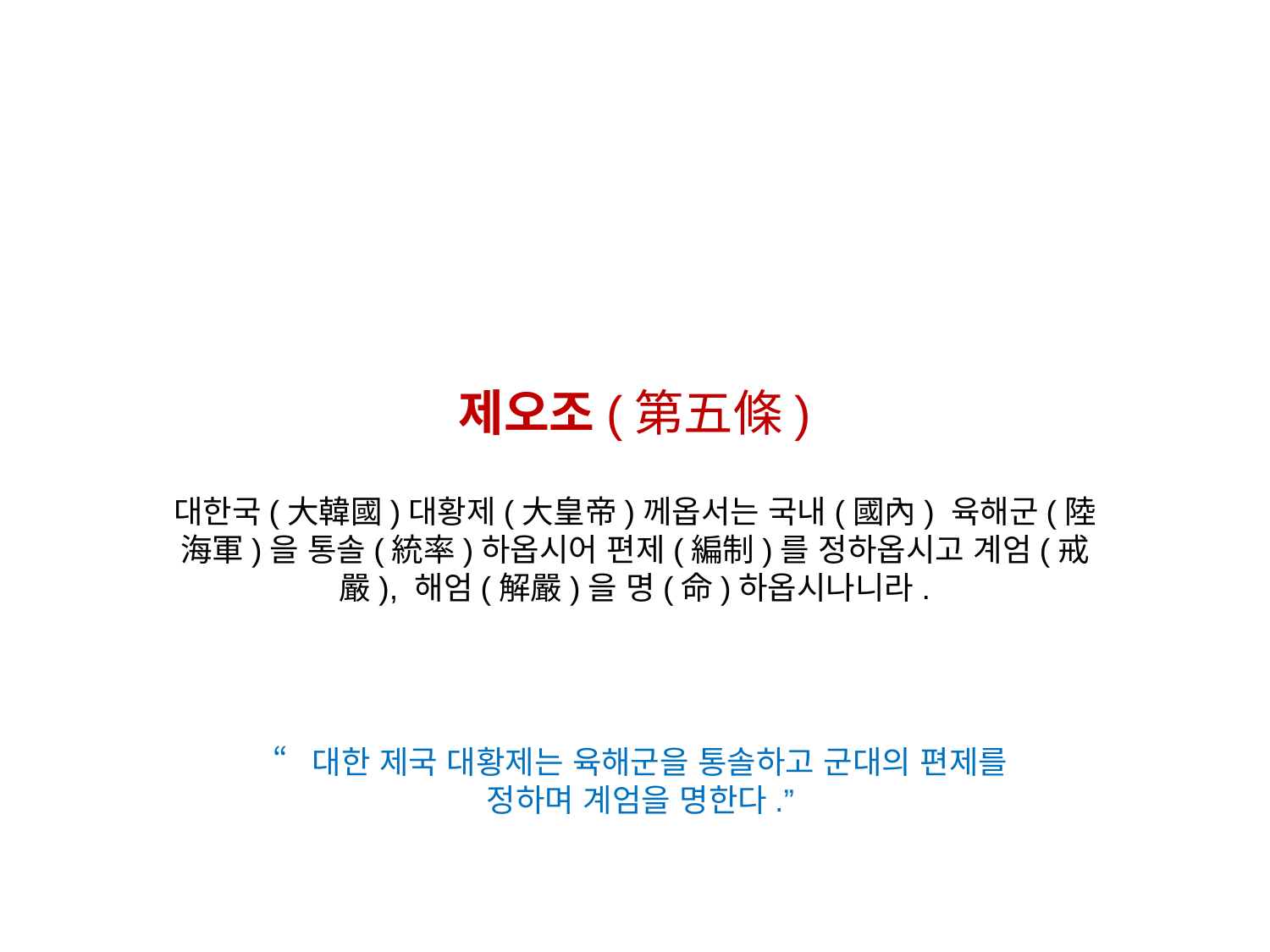

제오조(第五條)

대한국(大韓國)대황제(大皇帝)께옵서는 국내(國內) 육해군(陸海軍)을 통솔(統率)하옵시어 편제(編制)를 정하옵시고 계엄(戒嚴), 해엄(解嚴)을 명(命)하옵시나니라.
“대한 제국 대황제는 육해군을 통솔하고 군대의 편제를
정하며 계엄을 명한다.”